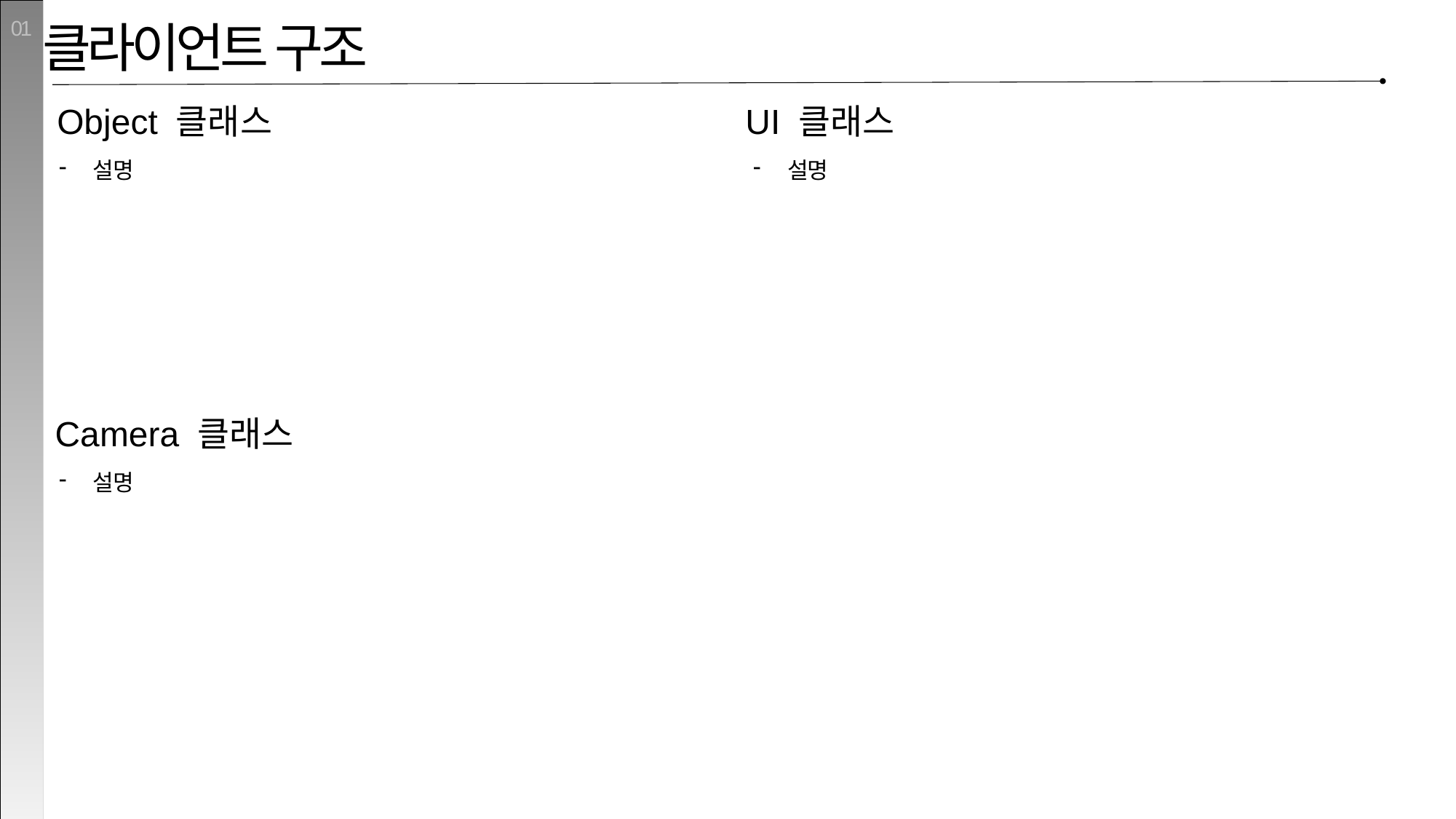

01
클라이언트 구조
Object 클래스
UI 클래스
설명
설명

Camera 클래스
설명